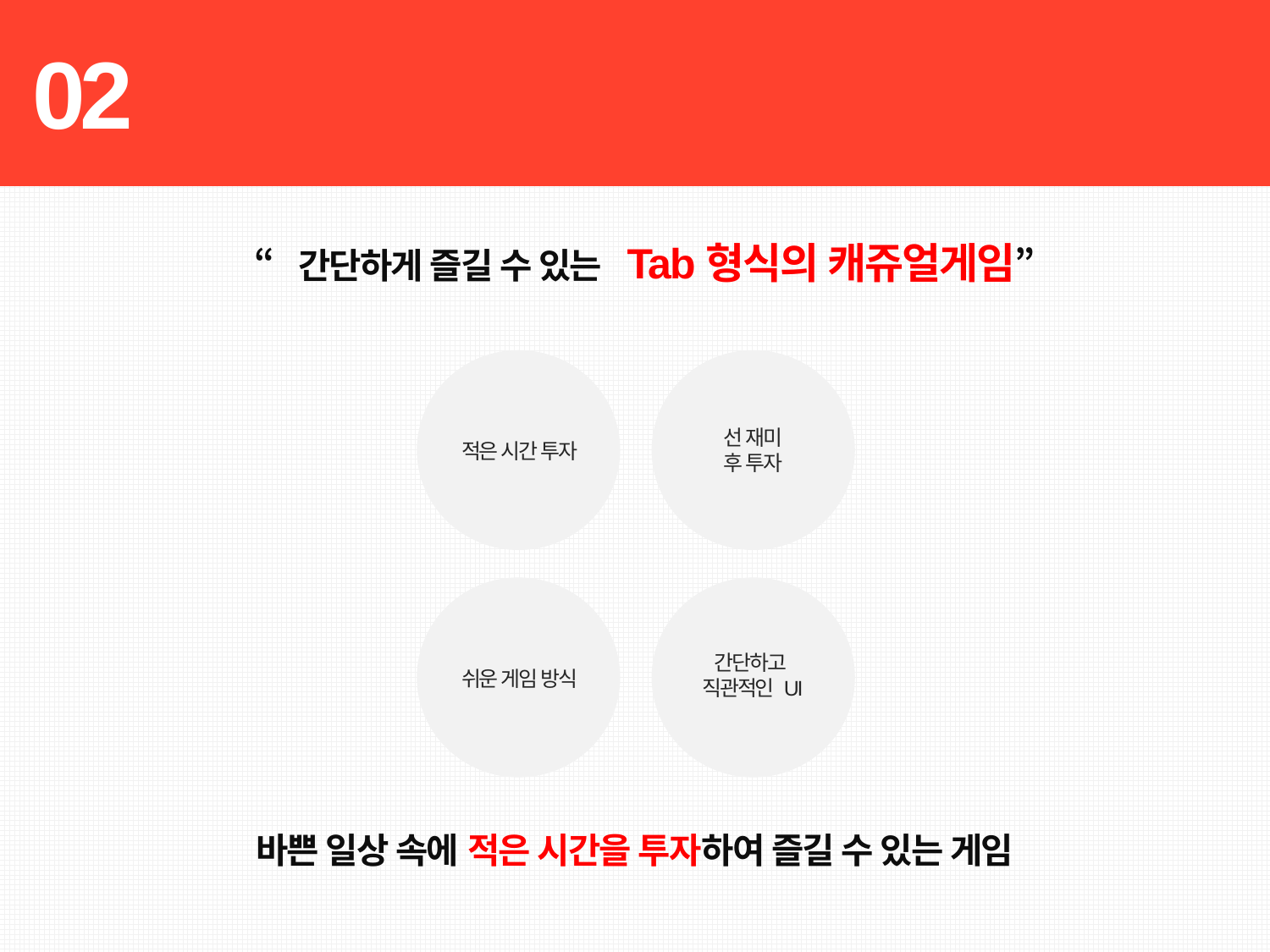

02
게임컨셉
게임소개
“간단하게 즐길 수 있는  Tab형식의 캐쥬얼게임”

49.6%
선 재미
후 투자
적은 시간 투자

간단하고
직관적인 UI
쉬운 게임 방식
바쁜 일상 속에 적은 시간을 투자하여 즐길 수 있는 게임